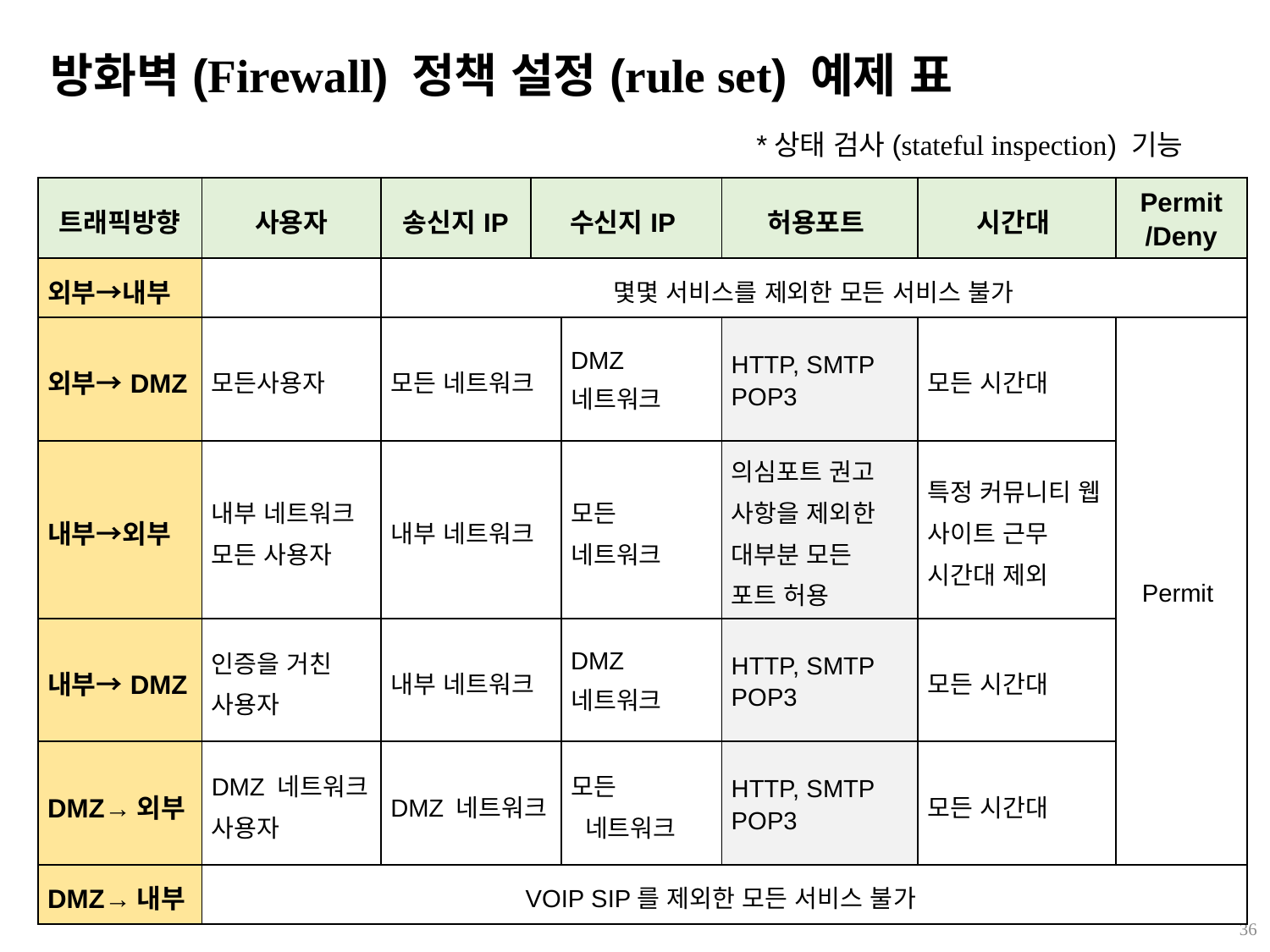

방화벽(Firewall) 정책 설정(rule set) 예제 표
*상태 검사(stateful inspection) 기능
| 트래픽방향 | 사용자 | 송신지IP | 수신지IP |  | 허용포트 | 시간대 | Permit /Deny |
| --- | --- | --- | --- | --- | --- | --- | --- |
| 외부→내부 |  | 몇몇 서비스를 제외한 모든 서비스 불가 |  |  |  |  |  |
| 외부→DMZ | 모든사용자 | 모든 네트워크 |  | DMZ 네트워크 | HTTP, SMTP POP3 | 모든 시간대 | Permit |
| 내부→외부 | 내부 네트워크 모든 사용자 | 내부 네트워크 |  | 모든 네트워크 | 의심포트 권고 사항을 제외한 대부분 모든 포트 허용 | 특정 커뮤니티 웹 사이트 근무 시간대 제외 |  |
| 내부→DMZ | 인증을 거친 사용자 | 내부 네트워크 |  | DMZ 네트워크 | HTTP, SMTP POP3 | 모든 시간대 |  |
| DMZ→외부 | DMZ 네트워크 사용자 | DMZ 네트워크 |  | 모든 네트워크 | HTTP, SMTP POP3 | 모든 시간대 |  |
| DMZ→내부 | VOIP SIP를 제외한 모든 서비스 불가 |  |  |  |  |  |  |
36